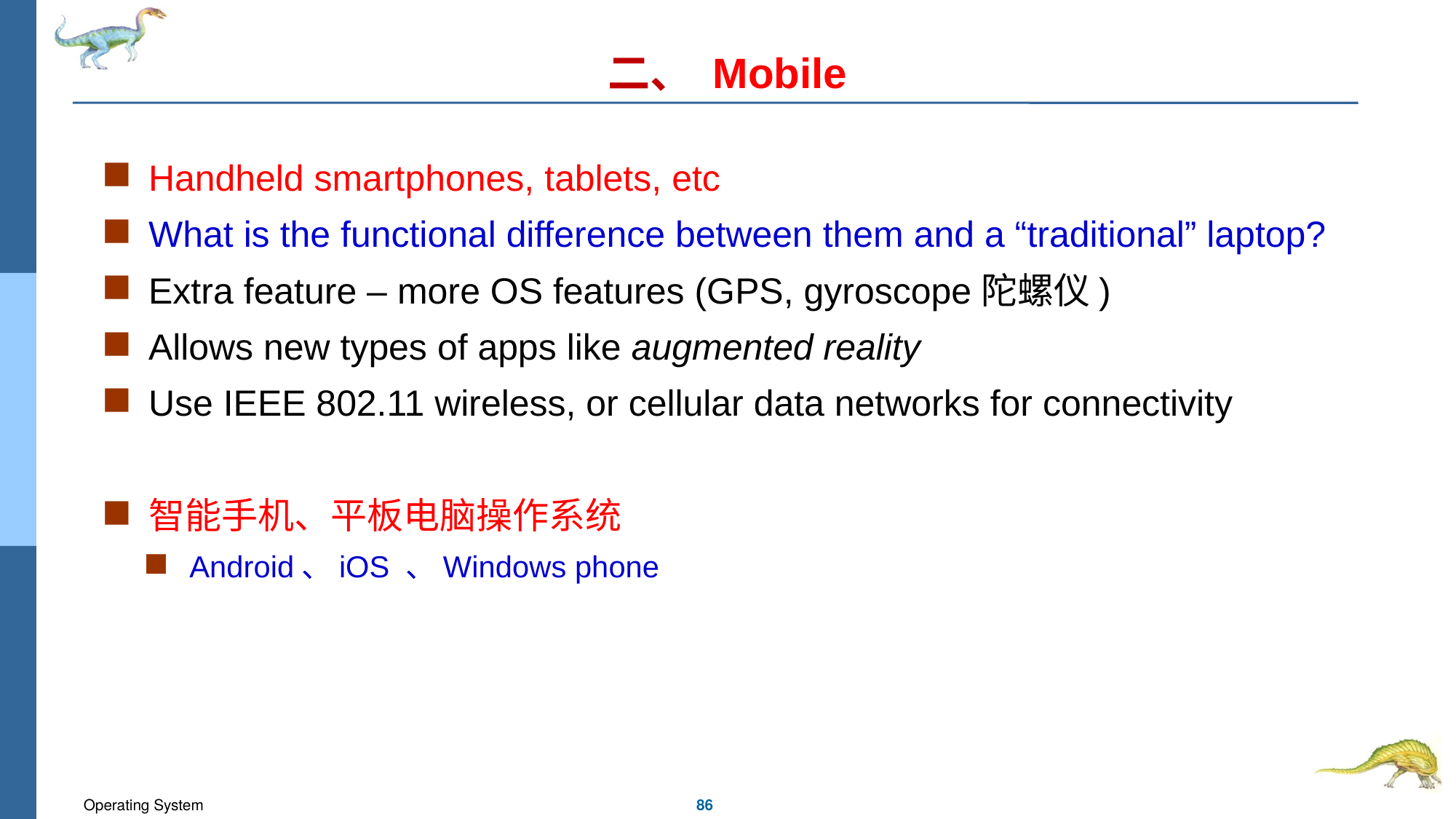

# 二、 Mobile
Handheld smartphones, tablets, etc
What is the functional difference between them and a “traditional” laptop?
Extra feature – more OS features (GPS, gyroscope陀螺仪)
Allows new types of apps like augmented reality
Use IEEE 802.11 wireless, or cellular data networks for connectivity

智能手机、平板电脑操作系统
Android、iOS 、Windows phone